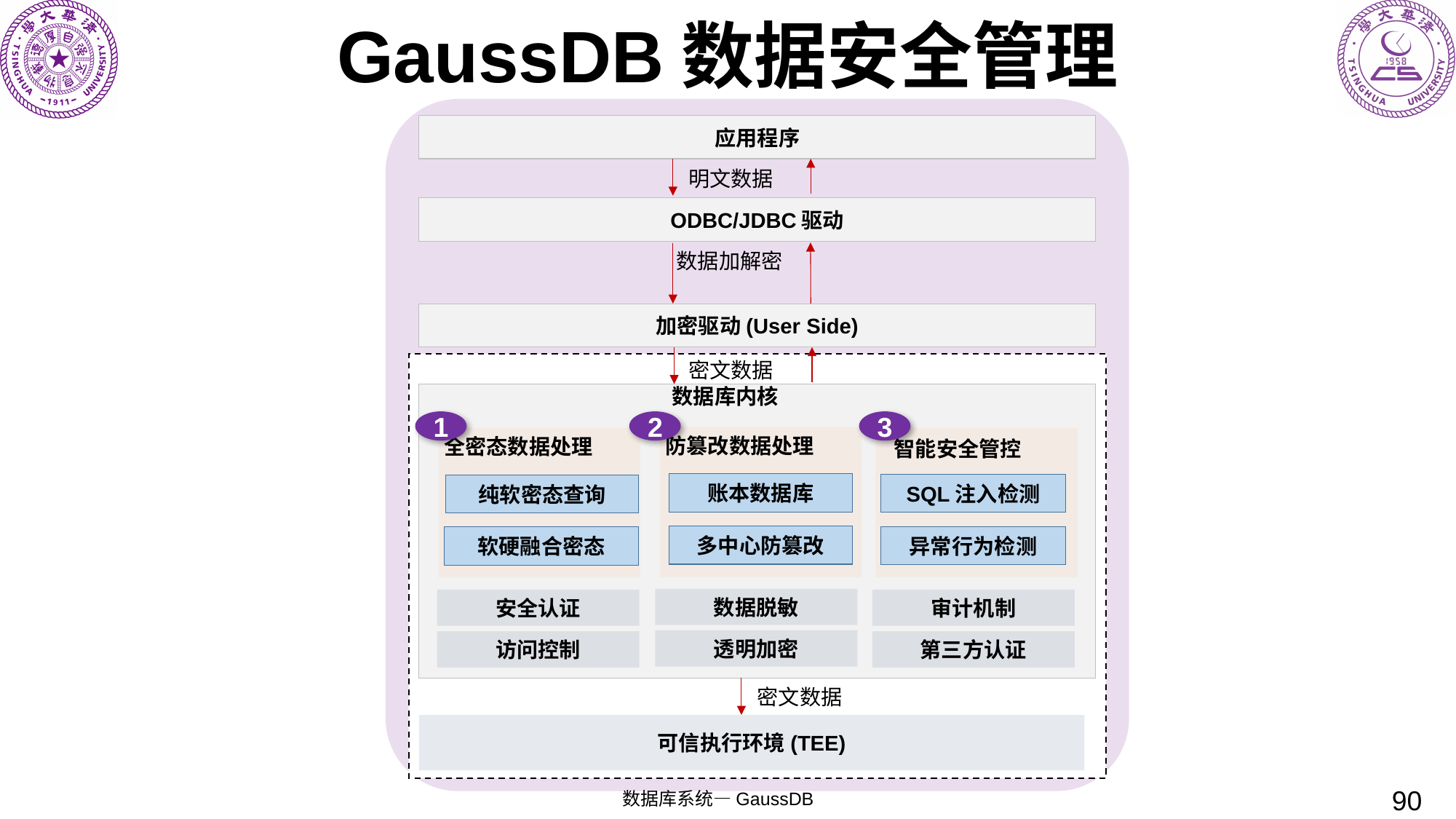

# GaussDB数据安全管理

应用程序
明文数据
ODBC/JDBC驱动
数据加解密
加密驱动(User Side)

密文数据
数据库内核

1
2
3

防篡改数据处理

全密态数据处理
智能安全管控
账本数据库
SQL注入检测
纯软密态查询
多中心防篡改
异常行为检测
软硬融合密态
数据脱敏
安全认证
审计机制
透明加密
访问控制
第三方认证
密文数据
可信执行环境(TEE)
90
数据库系统—GaussDB